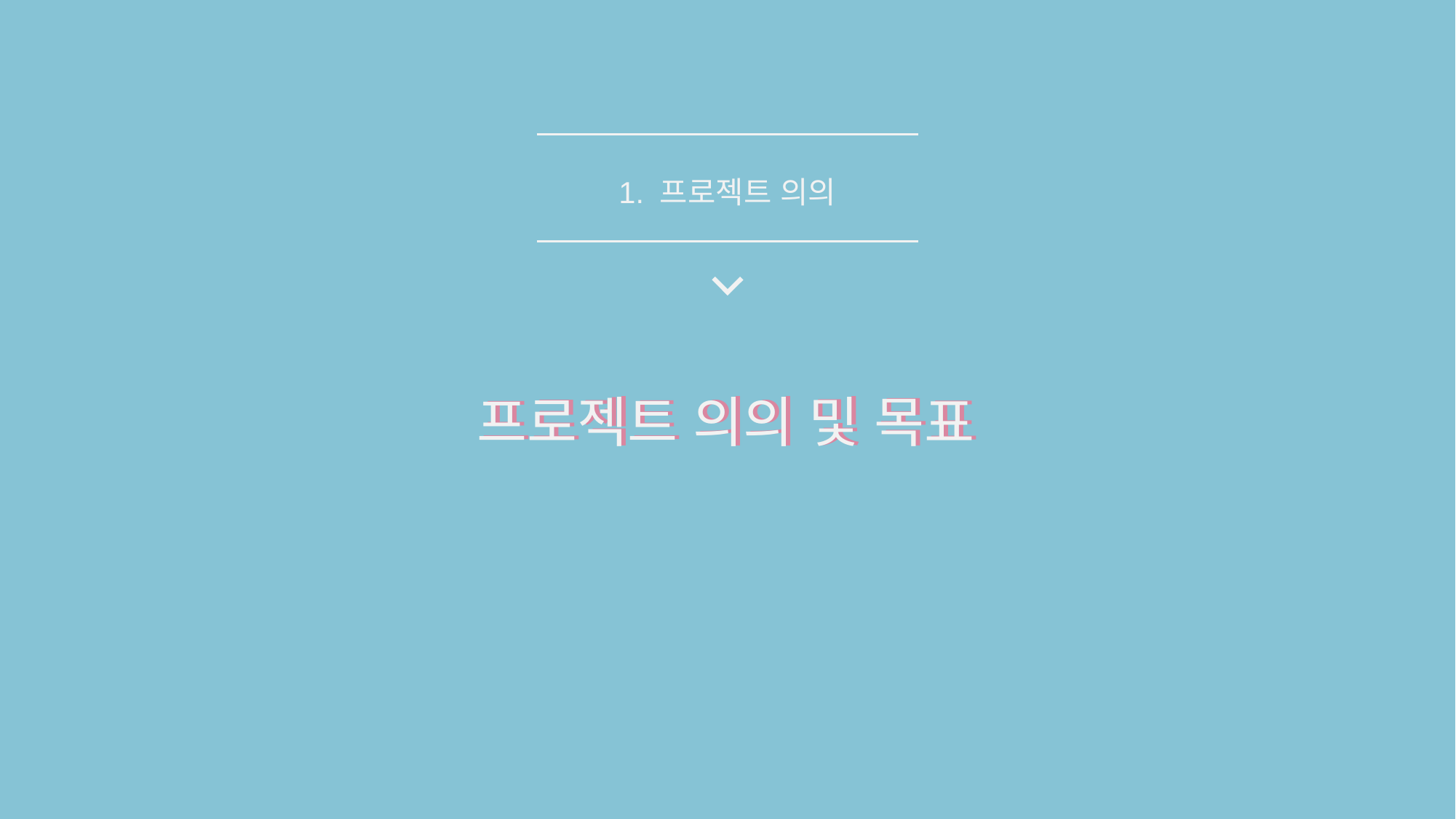

1. 프로젝트 의의

프로젝트 의의 및 목표
프로젝트 의의 및 목표